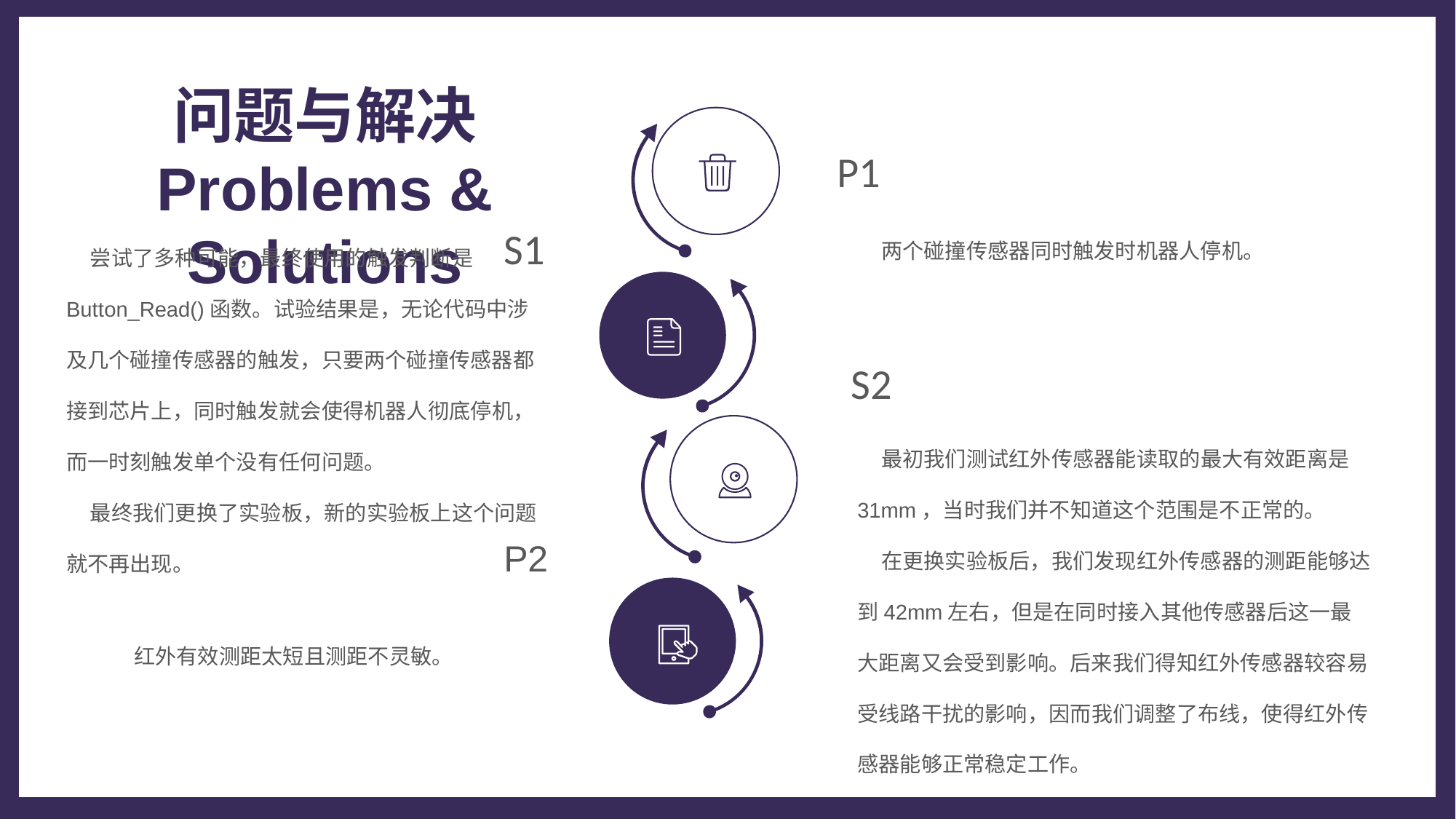

问题与解决
Problems & Solutions

P1

    两个碰撞传感器同时触发时机器人停机。
    尝试了多种可能，最终使用的触发判断是Button_Read()函数。试验结果是，无论代码中涉及几个碰撞传感器的触发，只要两个碰撞传感器都接到芯片上，同时触发就会使得机器人彻底停机，而一时刻触发单个没有任何问题。
    最终我们更换了实验板，新的实验板上这个问题就不再出现。
S1

S2
    最初我们测试红外传感器能读取的最大有效距离是31mm，当时我们并不知道这个范围是不正常的。
    在更换实验板后，我们发现红外传感器的测距能够达到42mm左右，但是在同时接入其他传感器后这一最大距离又会受到影响。后来我们得知红外传感器较容易受线路干扰的影响，因而我们调整了布线，使得红外传感器能够正常稳定工作。

P2

   红外有效测距太短且测距不灵敏。